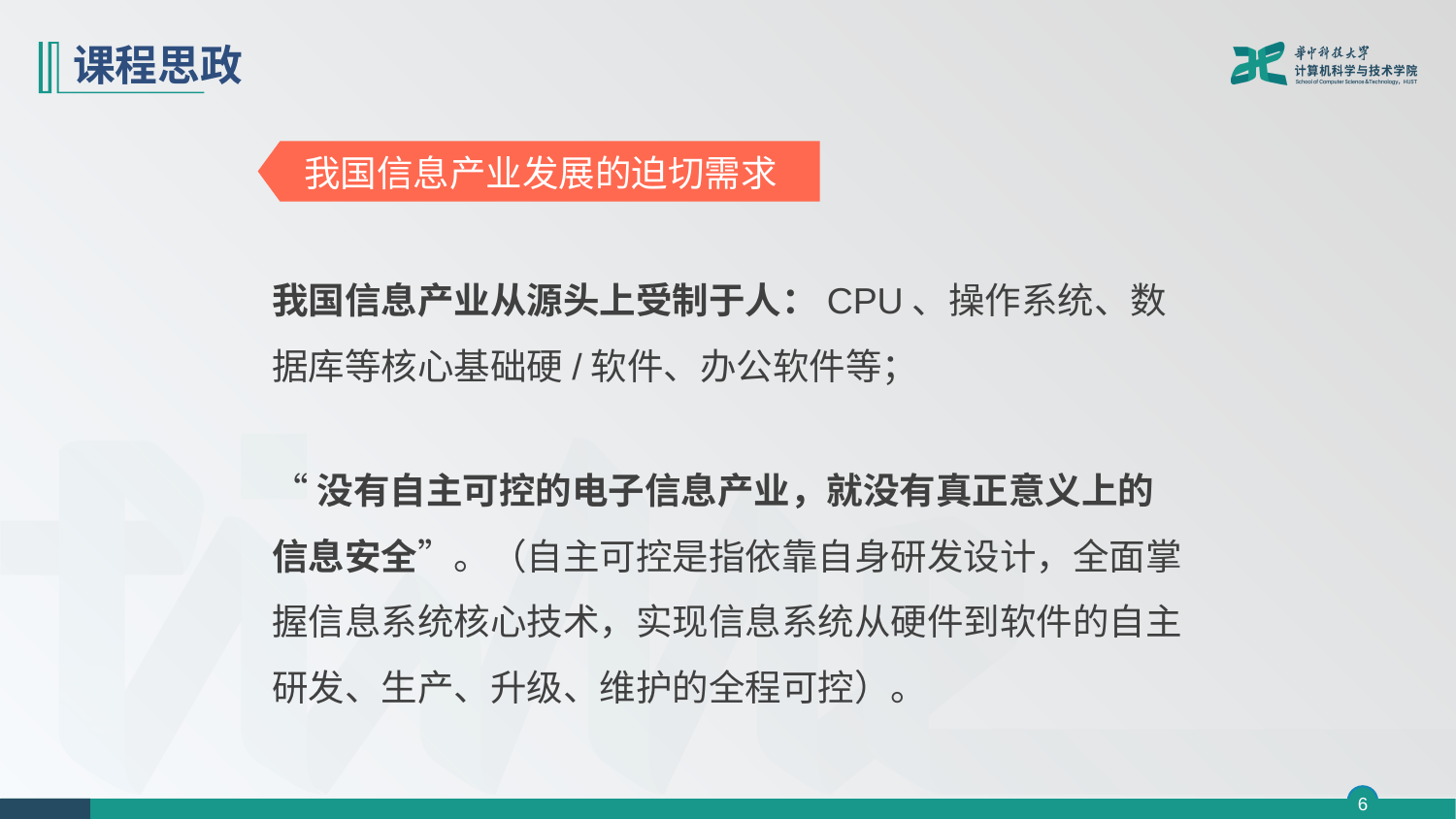

# 课程思政

我国信息产业发展的迫切需求
我国信息产业从源头上受制于人：CPU、操作系统、数据库等核心基础硬/软件、办公软件等；
“没有自主可控的电子信息产业，就没有真正意义上的信息安全”。（自主可控是指依靠自身研发设计，全面掌握信息系统核心技术，实现信息系统从硬件到软件的自主研发、生产、升级、维护的全程可控）。